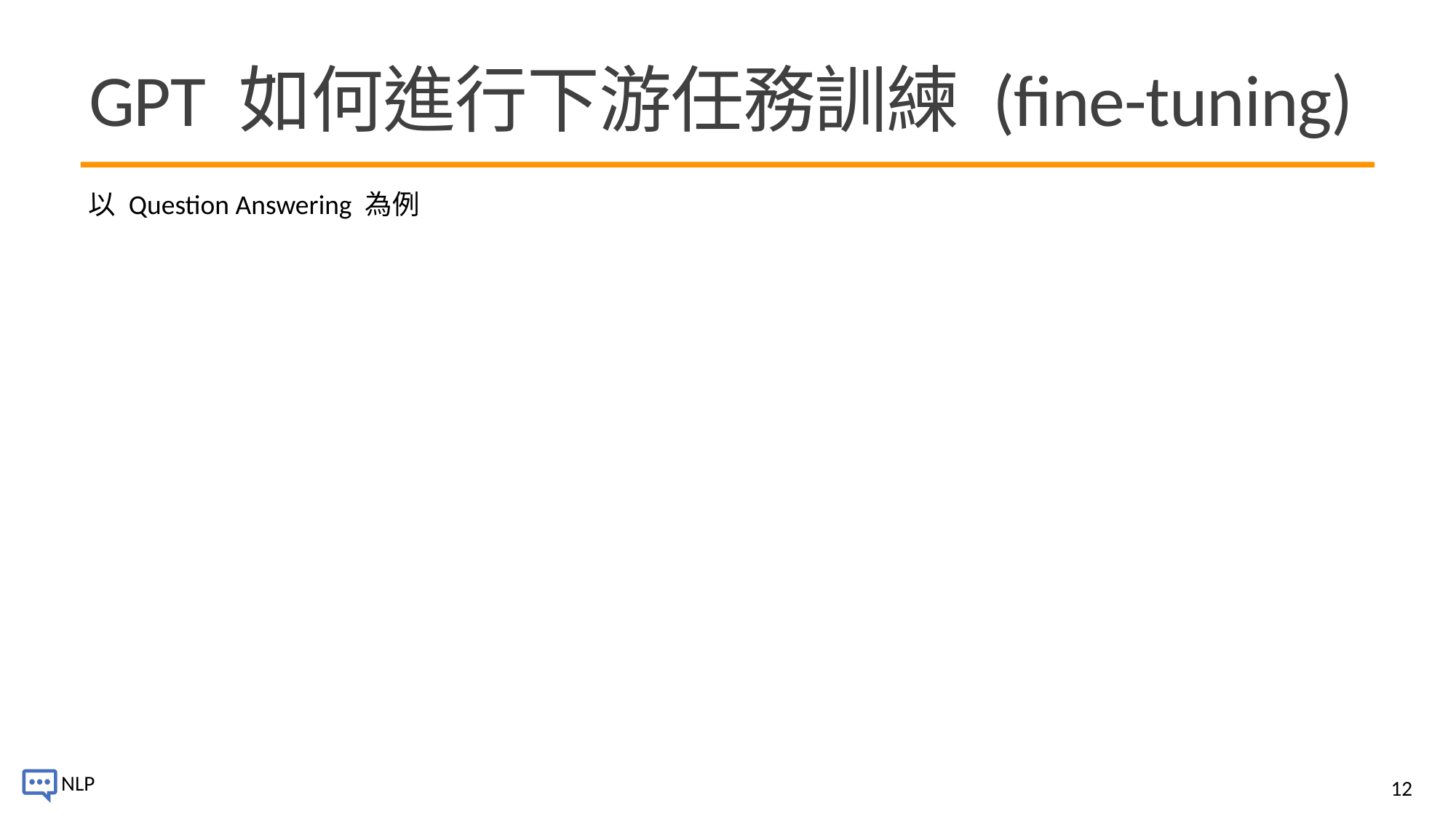

# GPT 如何進行下游任務訓練 (fine-tuning)
以 Question Answering 為例
12